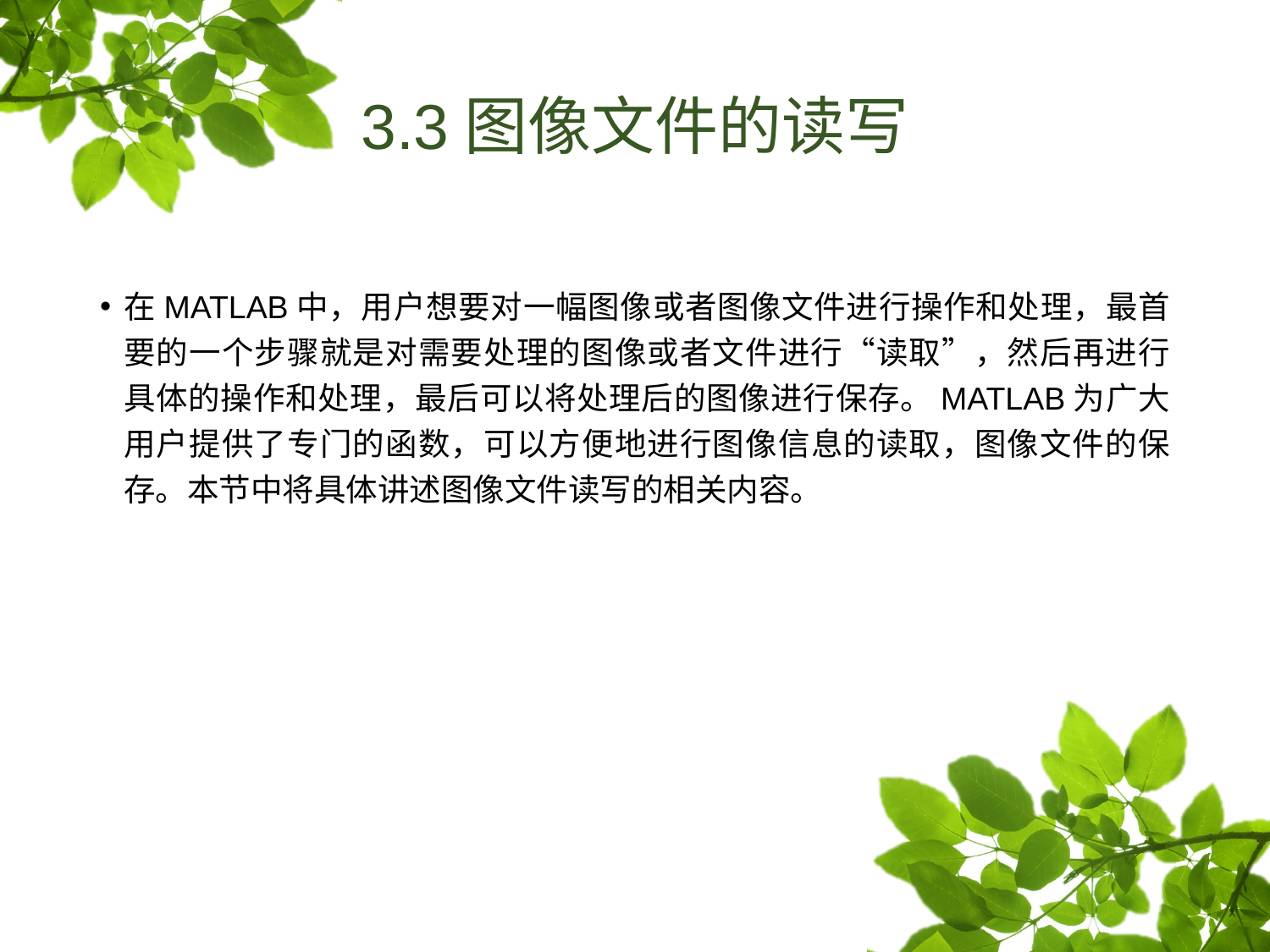

# 3.3图像文件的读写
在MATLAB中，用户想要对一幅图像或者图像文件进行操作和处理，最首要的一个步骤就是对需要处理的图像或者文件进行“读取”，然后再进行具体的操作和处理，最后可以将处理后的图像进行保存。MATLAB为广大用户提供了专门的函数，可以方便地进行图像信息的读取，图像文件的保存。本节中将具体讲述图像文件读写的相关内容。